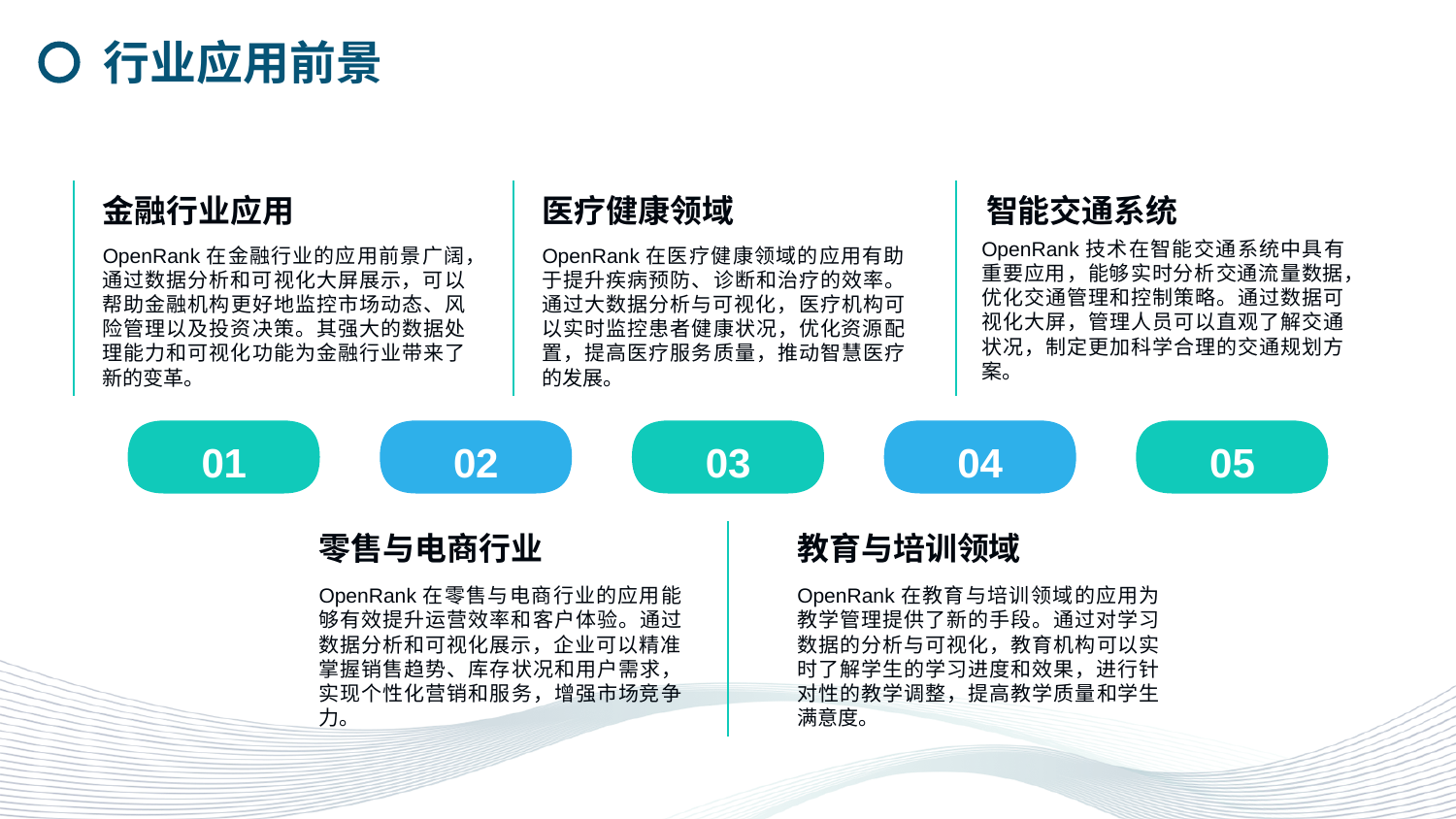

行业应用前景

金融行业应用
医疗健康领域
智能交通系统

OpenRank技术在智能交通系统中具有重要应用，能够实时分析交通流量数据，优化交通管理和控制策略。通过数据可视化大屏，管理人员可以直观了解交通状况，制定更加科学合理的交通规划方案。
OpenRank在金融行业的应用前景广阔，通过数据分析和可视化大屏展示，可以帮助金融机构更好地监控市场动态、风险管理以及投资决策。其强大的数据处理能力和可视化功能为金融行业带来了新的变革。
OpenRank在医疗健康领域的应用有助于提升疾病预防、诊断和治疗的效率。通过大数据分析与可视化，医疗机构可以实时监控患者健康状况，优化资源配置，提高医疗服务质量，推动智慧医疗的发展。

01
02
03
04
05
零售与电商行业
教育与培训领域

OpenRank在零售与电商行业的应用能够有效提升运营效率和客户体验。通过数据分析和可视化展示，企业可以精准掌握销售趋势、库存状况和用户需求，实现个性化营销和服务，增强市场竞争力。
OpenRank在教育与培训领域的应用为教学管理提供了新的手段。通过对学习数据的分析与可视化，教育机构可以实时了解学生的学习进度和效果，进行针对性的教学调整，提高教学质量和学生满意度。